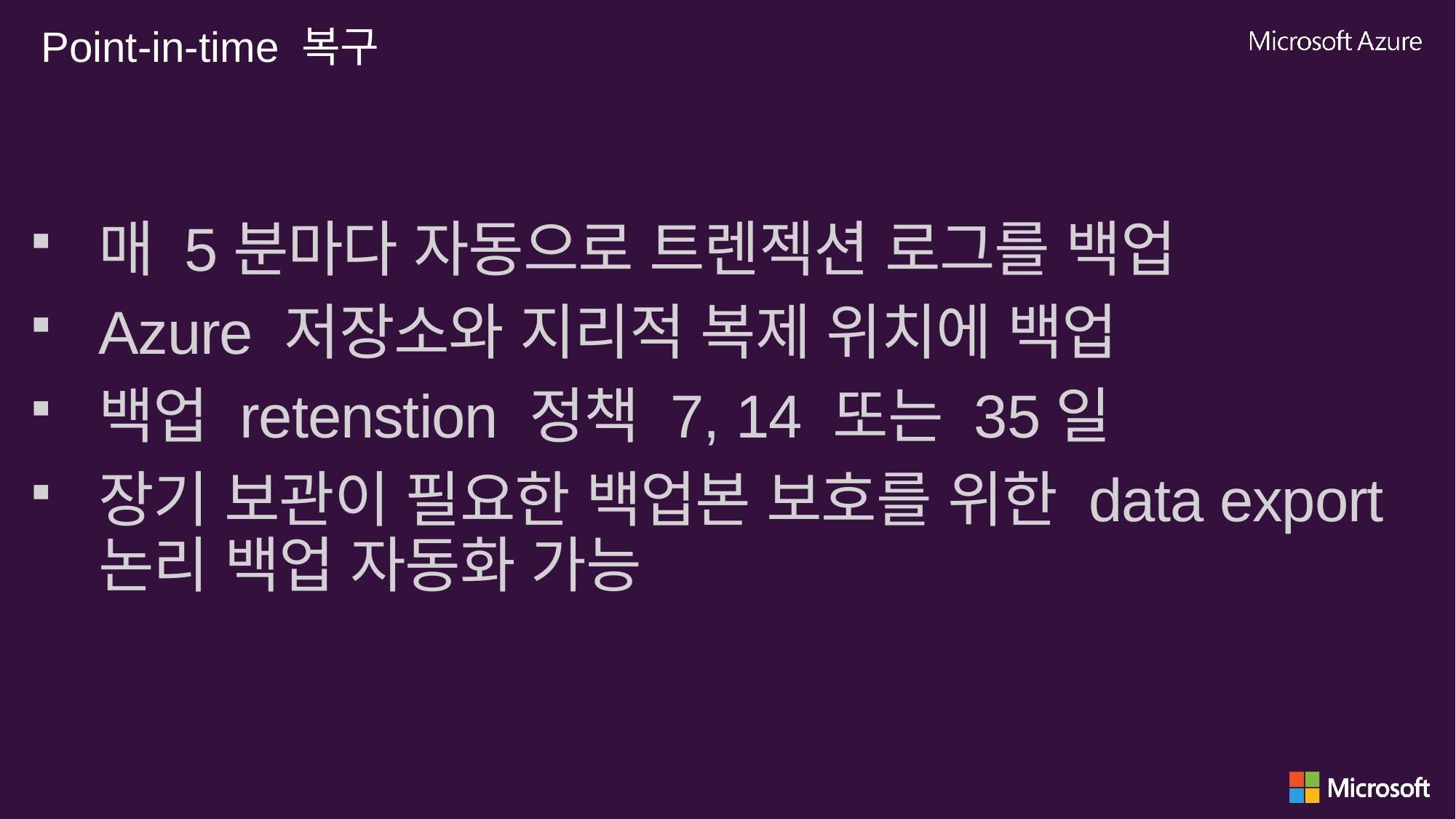

매 5분마다 자동으로 트렌젝션 로그를 백업
Azure 저장소와 지리적 복제 위치에 백업
백업 retenstion 정책 7, 14 또는 35일
장기 보관이 필요한 백업본 보호를 위한 data export  논리 백업 자동화 가능
Point-in-time 복구